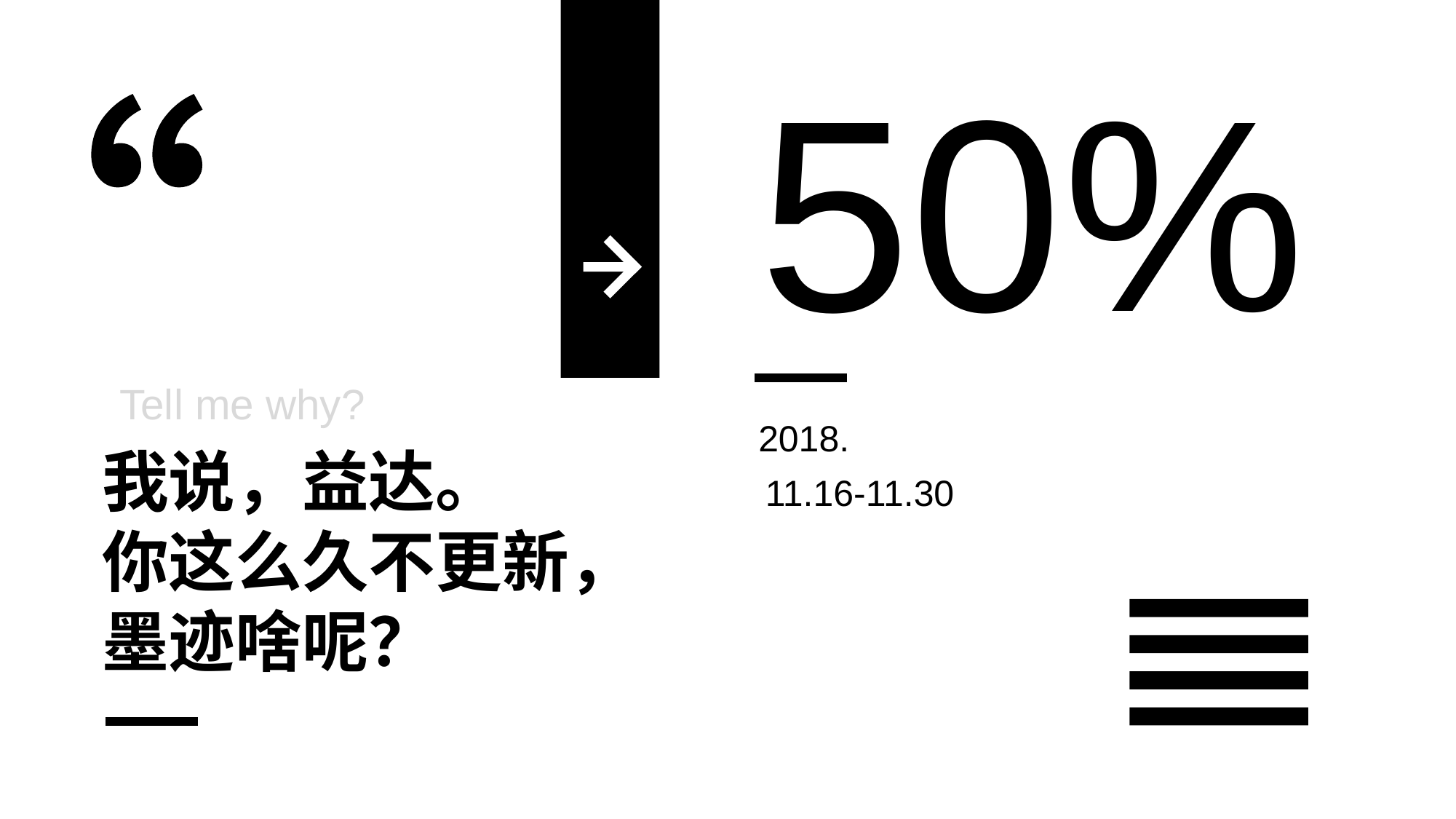

50%

Tell me why?
2018.
我说，益达。
你这么久不更新，
墨迹啥呢？
11.16-11.30